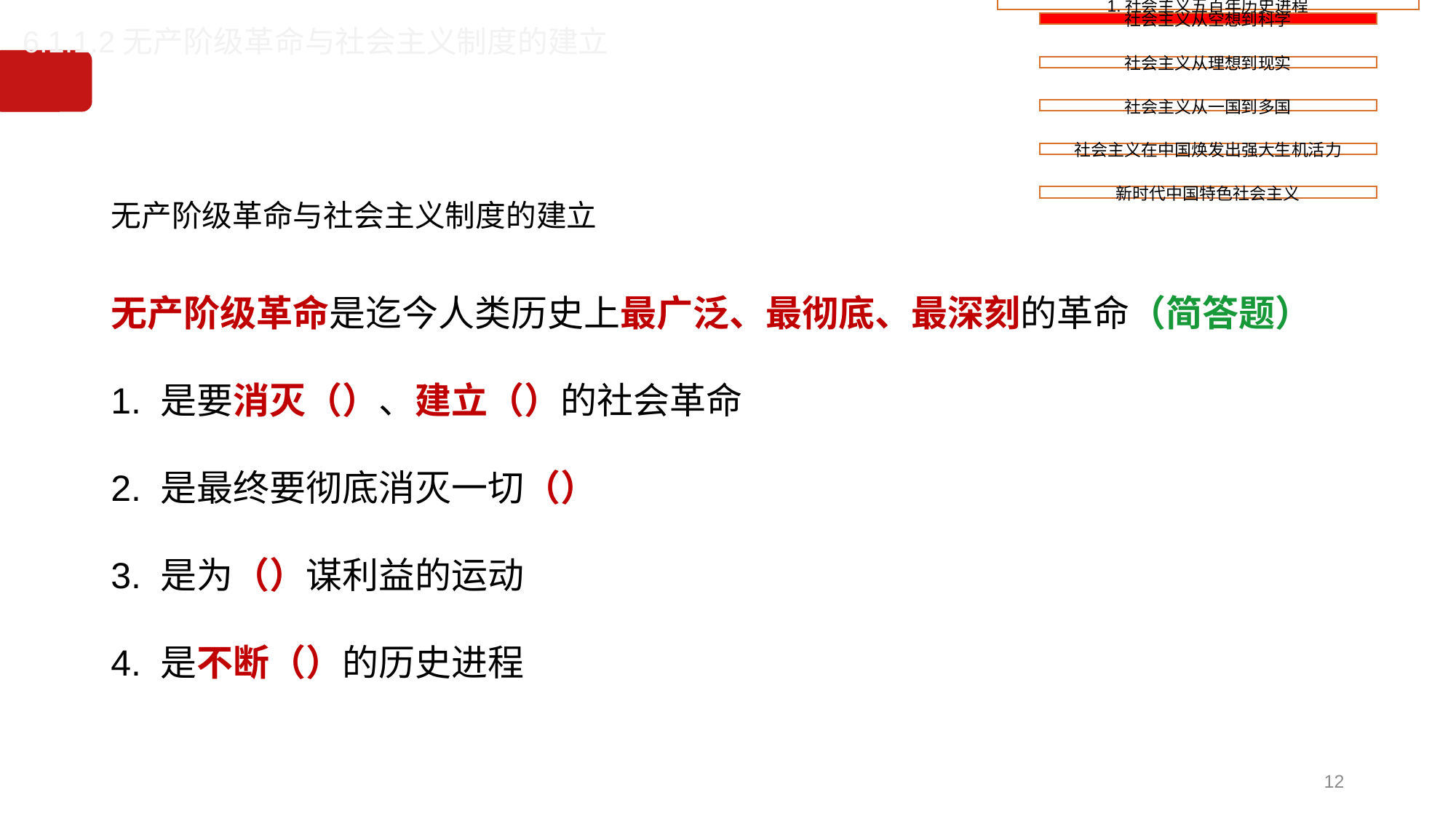

6.1.1.2无产阶级革命与社会主义制度的建立
1.社会主义五百年历史进程
社会主义从空想到科学
社会主义从理想到现实
社会主义从一国到多国
社会主义在中国焕发出强大生机活力
新时代中国特色社会主义
无产阶级革命与社会主义制度的建立
无产阶级革命是迄今人类历史上最广泛、最彻底、最深刻的革命（简答题）
1. 是要消灭（）、建立（）的社会革命
2. 是最终要彻底消灭一切（）
3. 是为（）谋利益的运动
4. 是不断（）的历史进程

12